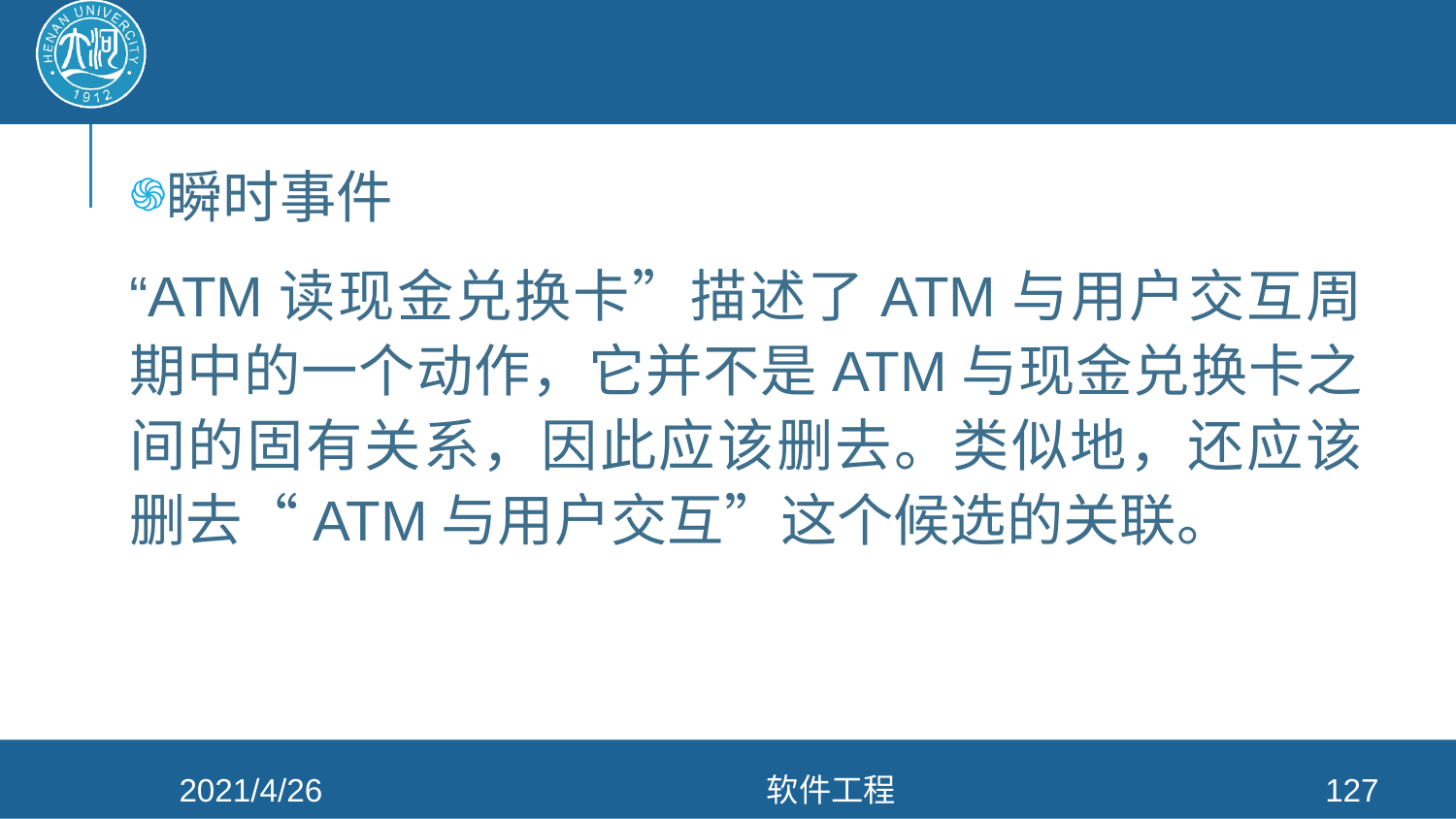

#
瞬时事件
“ATM读现金兑换卡”描述了ATM与用户交互周期中的一个动作，它并不是ATM与现金兑换卡之间的固有关系，因此应该删去。类似地，还应该删去“ATM与用户交互”这个候选的关联。
2021/4/26
软件工程
127